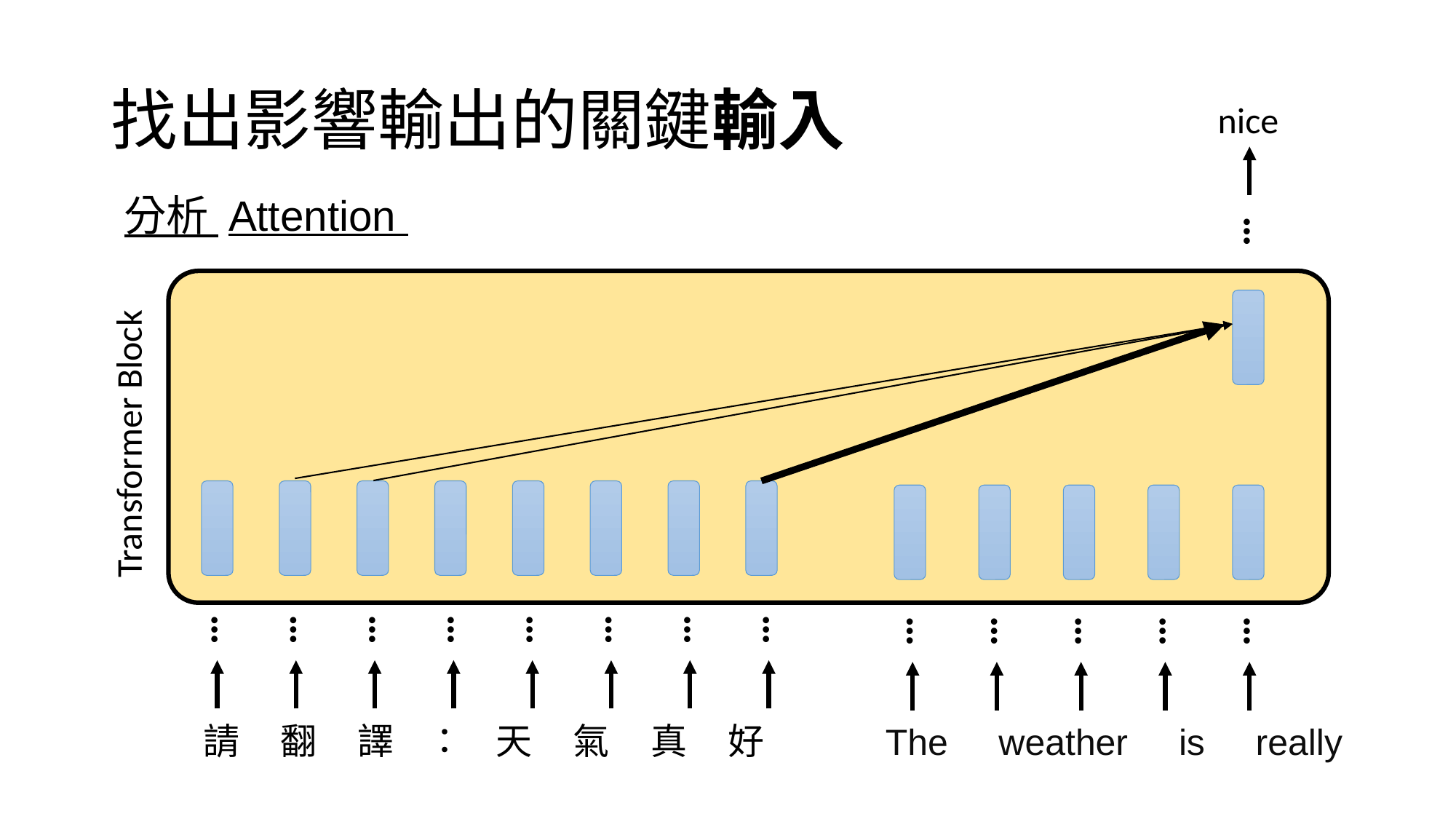

# 找出影響輸出的關鍵輸入
nice
…
分析 Attention

Transformer Block

…
…
…
…
…
…
…
…
…
…
…
…
…
請     翻     譯    ：    天     氣     真     好
The     weather     is     really